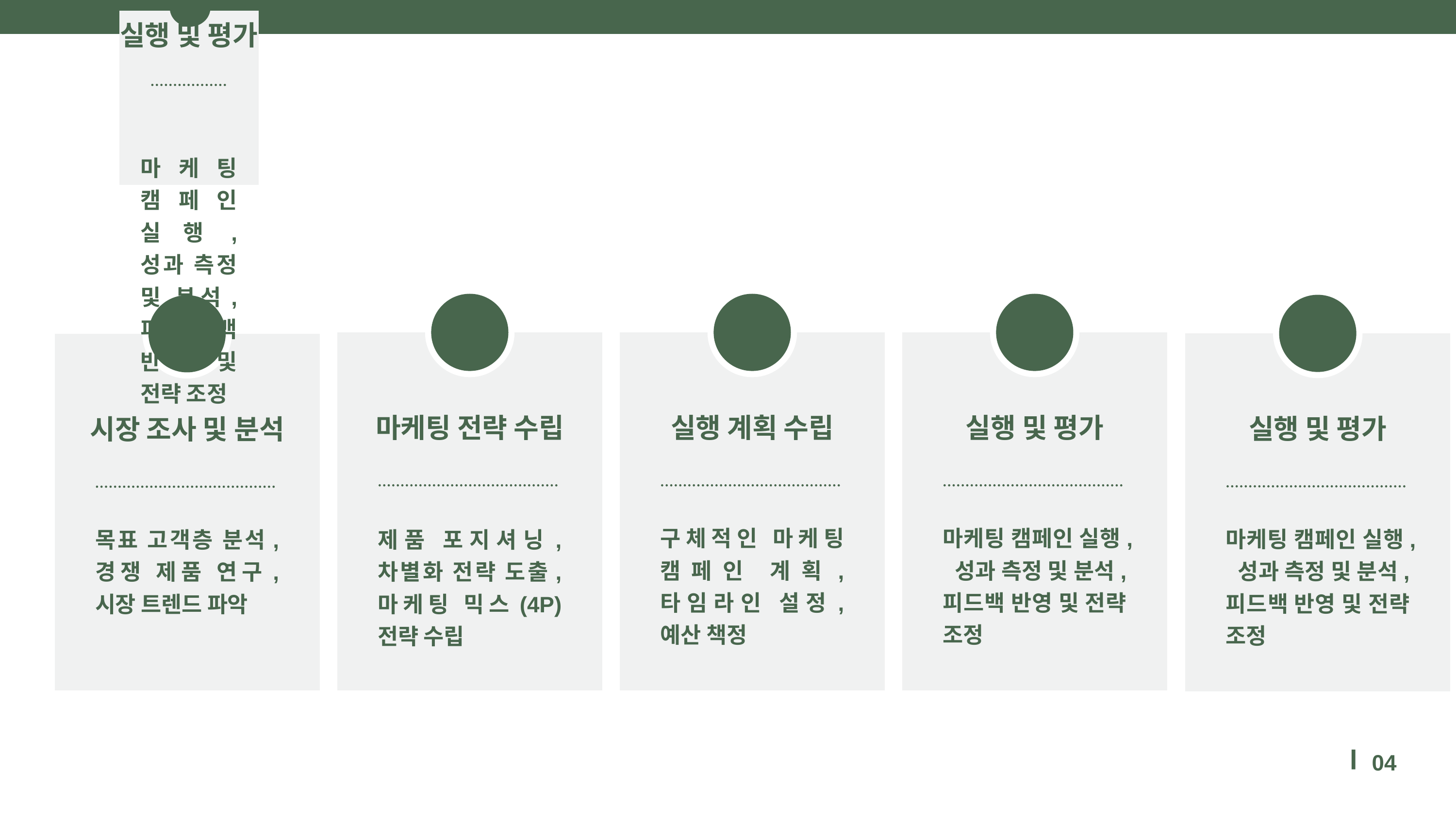

실행 및 평가

마케팅 캠페인 실행, 성과 측정 및 분석, 피드백 반영 및 전략 조정

마케팅 전략 수립
실행 계획 수립
실행 및 평가
실행 및 평가
실행 및 평가
실행 및 평가
실행 및 평가
시장 조사 및 분석

구체적인 마케팅 캠페인 계획, 타임라인 설정, 예산 책정
마케팅 캠페인 실행, 성과 측정 및 분석, 피드백 반영 및 전략 조정
마케팅 캠페인 실행, 성과 측정 및 분석, 피드백 반영 및 전략 조정
마케팅 캠페인 실행, 성과 측정 및 분석, 피드백 반영 및 전략 조정
마케팅 캠페인 실행, 성과 측정 및 분석, 피드백 반영 및 전략 조정
마케팅 캠페인 실행, 성과 측정 및 분석, 피드백 반영 및 전략 조정
목표 고객층 분석, 경쟁 제품 연구, 시장 트렌드 파악
제품 포지셔닝, 차별화 전략 도출, 마케팅 믹스(4P) 전략 수립
8. 버튼스타일
04